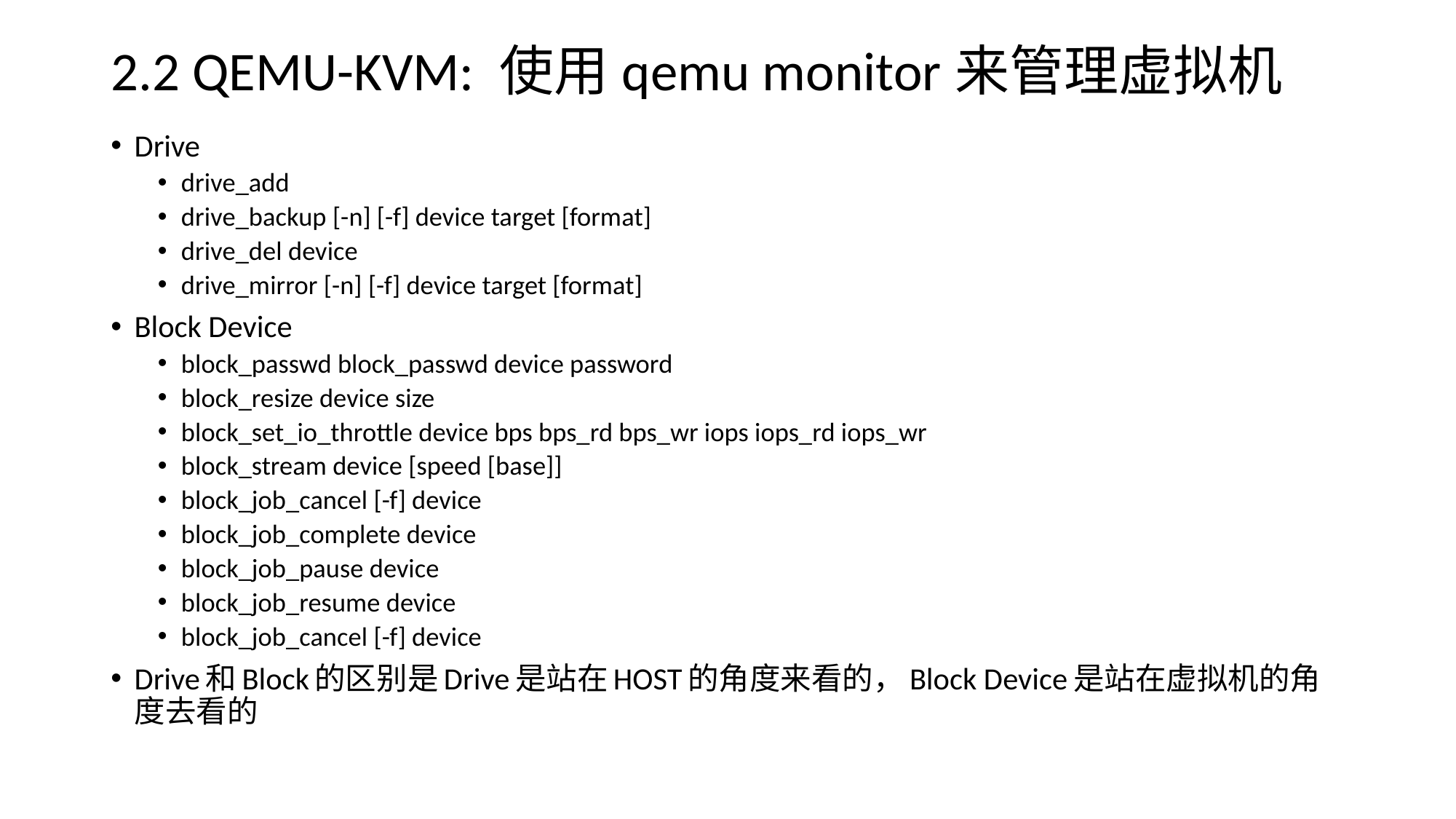

# 2.2 QEMU-KVM: 使用qemu monitor来管理虚拟机
Drive
drive_add
drive_backup [-n] [-f] device target [format]
drive_del device
drive_mirror [-n] [-f] device target [format]
Block Device
block_passwd block_passwd device password
block_resize device size
block_set_io_throttle device bps bps_rd bps_wr iops iops_rd iops_wr
block_stream device [speed [base]]
block_job_cancel [-f] device
block_job_complete device
block_job_pause device
block_job_resume device
block_job_cancel [-f] device
Drive和Block的区别是Drive是站在HOST的角度来看的，Block Device是站在虚拟机的角度去看的